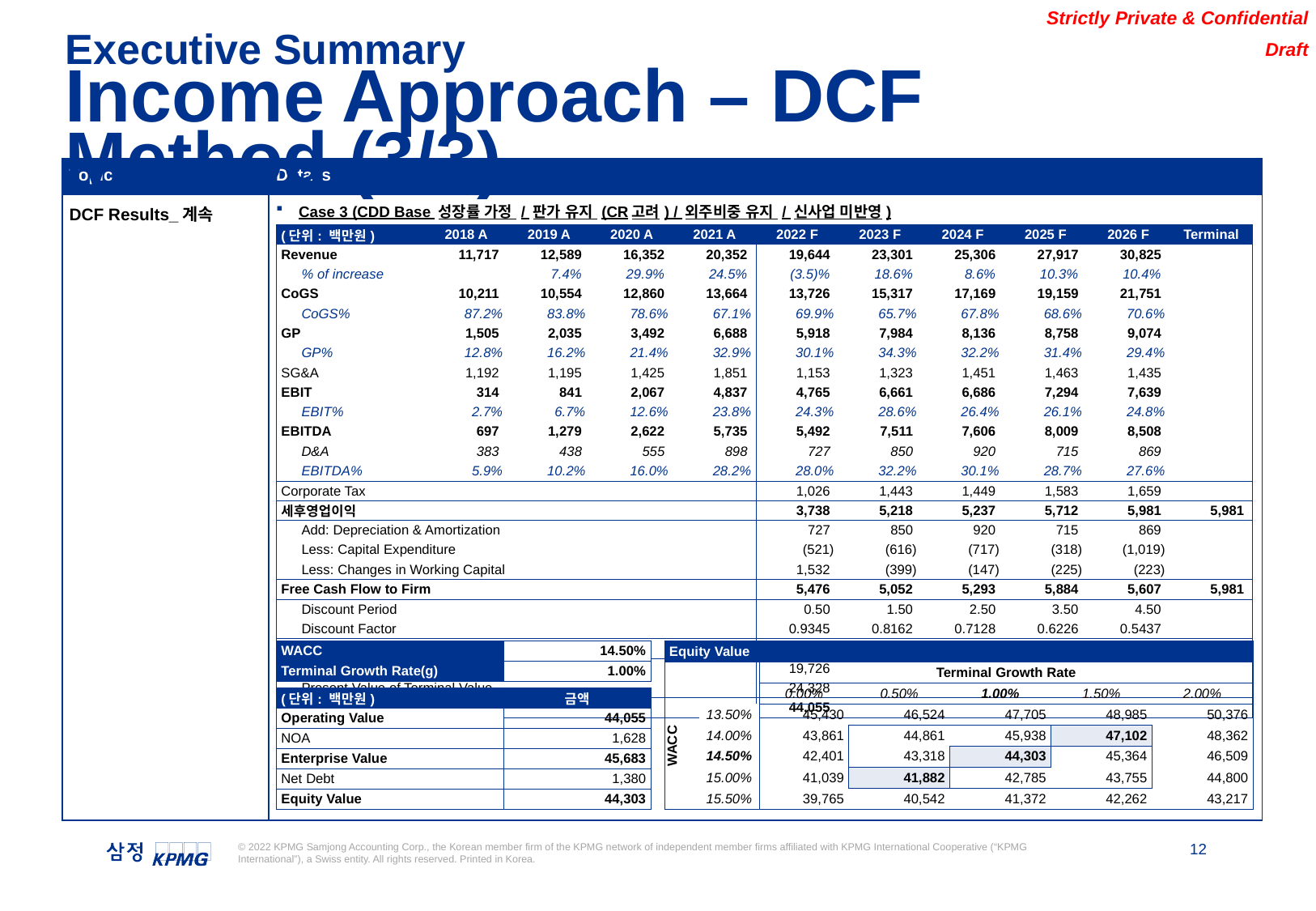

Executive Summary
Income Approach – DCF Method (3/3)
| Topic | Details |
| --- | --- |
| DCF Results\_계속 | Case 3 (CDD Base 성장률 가정 / 판가 유지 (CR고려) / 외주비중 유지 / 신사업 미반영) |
| (단위: 백만원) |  | 2018 A | 2019 A | 2020 A | 2021 A | 2022 F | 2023 F | 2024 F | 2025 F | 2026 F | Terminal |
| --- | --- | --- | --- | --- | --- | --- | --- | --- | --- | --- | --- |
| Revenue |  | 11,717 | 12,589 | 16,352 | 20,352 | 19,644 | 23,301 | 25,306 | 27,917 | 30,825 |  |
|  | % of increase |  | 7.4% | 29.9% | 24.5% | (3.5)% | 18.6% | 8.6% | 10.3% | 10.4% |  |
| CoGS |  | 10,211 | 10,554 | 12,860 | 13,664 | 13,726 | 15,317 | 17,169 | 19,159 | 21,751 |  |
|  | CoGS% | 87.2% | 83.8% | 78.6% | 67.1% | 69.9% | 65.7% | 67.8% | 68.6% | 70.6% |  |
| GP |  | 1,505 | 2,035 | 3,492 | 6,688 | 5,918 | 7,984 | 8,136 | 8,758 | 9,074 |  |
|  | GP% | 12.8% | 16.2% | 21.4% | 32.9% | 30.1% | 34.3% | 32.2% | 31.4% | 29.4% |  |
| SG&A |  | 1,192 | 1,195 | 1,425 | 1,851 | 1,153 | 1,323 | 1,451 | 1,463 | 1,435 |  |
| EBIT |  | 314 | 841 | 2,067 | 4,837 | 4,765 | 6,661 | 6,686 | 7,294 | 7,639 |  |
|  | EBIT% | 2.7% | 6.7% | 12.6% | 23.8% | 24.3% | 28.6% | 26.4% | 26.1% | 24.8% |  |
| EBITDA |  | 697 | 1,279 | 2,622 | 5,735 | 5,492 | 7,511 | 7,606 | 8,009 | 8,508 |  |
|  | D&A | 383 | 438 | 555 | 898 | 727 | 850 | 920 | 715 | 869 |  |
|  | EBITDA% | 5.9% | 10.2% | 16.0% | 28.2% | 28.0% | 32.2% | 30.1% | 28.7% | 27.6% |  |
| Corporate Tax |  |  |  |  |  | 1,026 | 1,443 | 1,449 | 1,583 | 1,659 |  |
| 세후영업이익 |  |  |  |  |  | 3,738 | 5,218 | 5,237 | 5,712 | 5,981 | 5,981 |
|  | Add: Depreciation & Amortization |  |  |  |  | 727 | 850 | 920 | 715 | 869 |  |
|  | Less: Capital Expenditure |  |  |  |  | (521) | (616) | (717) | (318) | (1,019) |  |
|  | Less: Changes in Working Capital |  |  |  |  | 1,532 | (399) | (147) | (225) | (223) |  |
| Free Cash Flow to Firm |  |  |  |  |  | 5,476 | 5,052 | 5,293 | 5,884 | 5,607 | 5,981 |
|  | Discount Period |  |  |  |  | 0.50 | 1.50 | 2.50 | 3.50 | 4.50 |  |
|  | Discount Factor |  |  |  |  | 0.9345 | 0.8162 | 0.7128 | 0.6226 | 0.5437 |  |
| Present Value of Free Cash Flow |  |  |  |  |  | 5,118 | 4,124 | 3,773 | 3,663 | 3,049 |  |
|  | Cumulative Present Value |  |  |  |  | 19,726 |  |  |  |  |  |
|  | Present Value of Terminal Value |  |  |  |  | 24,328 |  |  |  |  |  |
| Operating Value |  |  |  |  |  | 44,055 |  |  |  |  |  |
| WACC | 14.50% |
| --- | --- |
| Terminal Growth Rate(g) | 1.00% |
| Equity Value |  |  |  |  |  |  |
| --- | --- | --- | --- | --- | --- | --- |
|  |  | Terminal Growth Rate |  |  |  |  |
| WACC |  | 0.00% | 0.50% | 1.00% | 1.50% | 2.00% |
|  | 13.50% | 45,430 | 46,524 | 47,705 | 48,985 | 50,376 |
|  | 14.00% | 43,861 | 44,861 | 45,938 | 47,102 | 48,362 |
|  | 14.50% | 42,401 | 43,318 | 44,303 | 45,364 | 46,509 |
|  | 15.00% | 41,039 | 41,882 | 42,785 | 43,755 | 44,800 |
|  | 15.50% | 39,765 | 40,542 | 41,372 | 42,262 | 43,217 |
| (단위: 백만원) | 금액 |
| --- | --- |
| Operating Value | 44,055 |
| NOA | 1,628 |
| Enterprise Value | 45,683 |
| Net Debt | 1,380 |
| Equity Value | 44,303 |